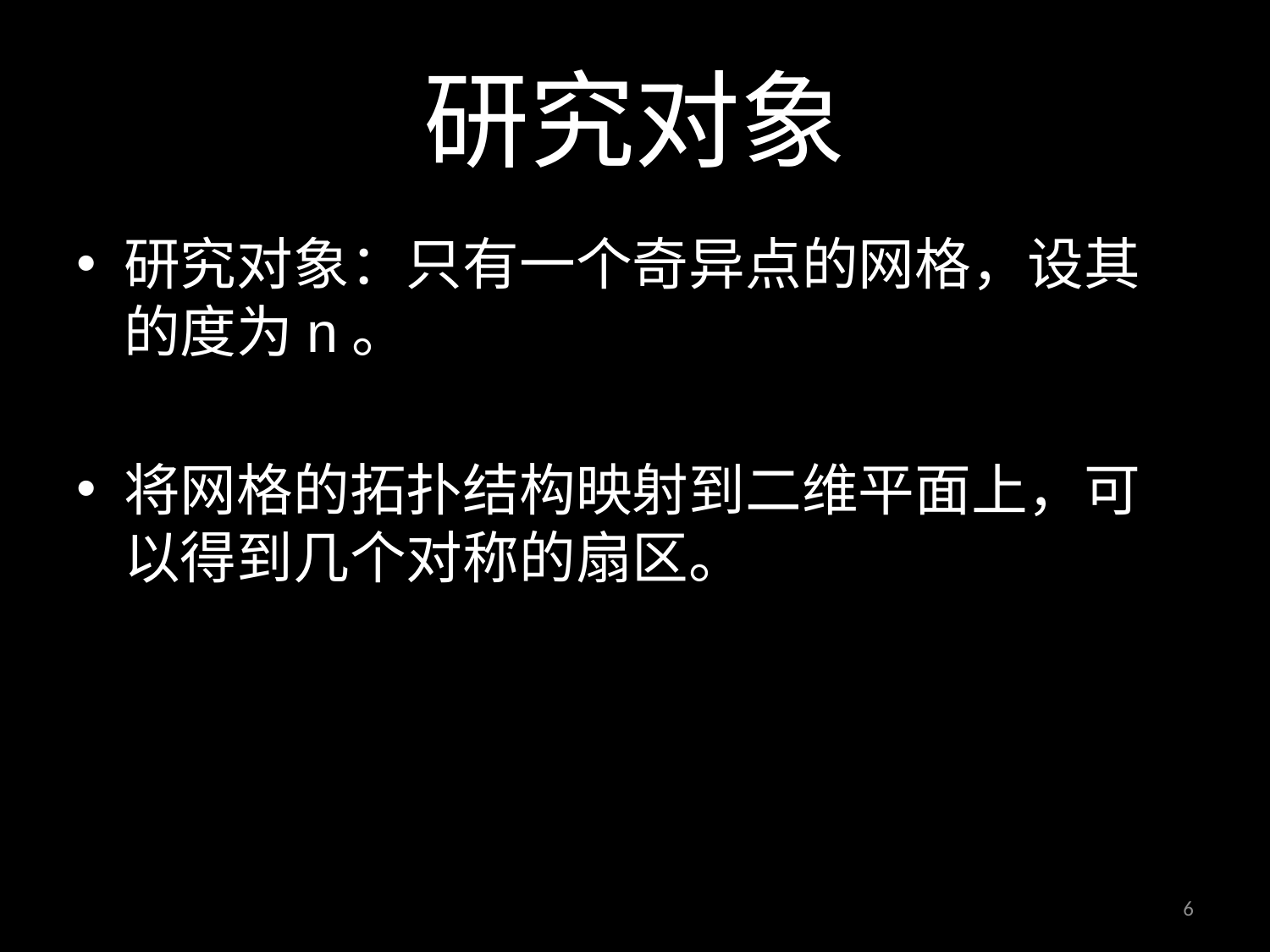

# 研究对象
研究对象：只有一个奇异点的网格，设其的度为n。

将网格的拓扑结构映射到二维平面上，可以得到几个对称的扇区。

6